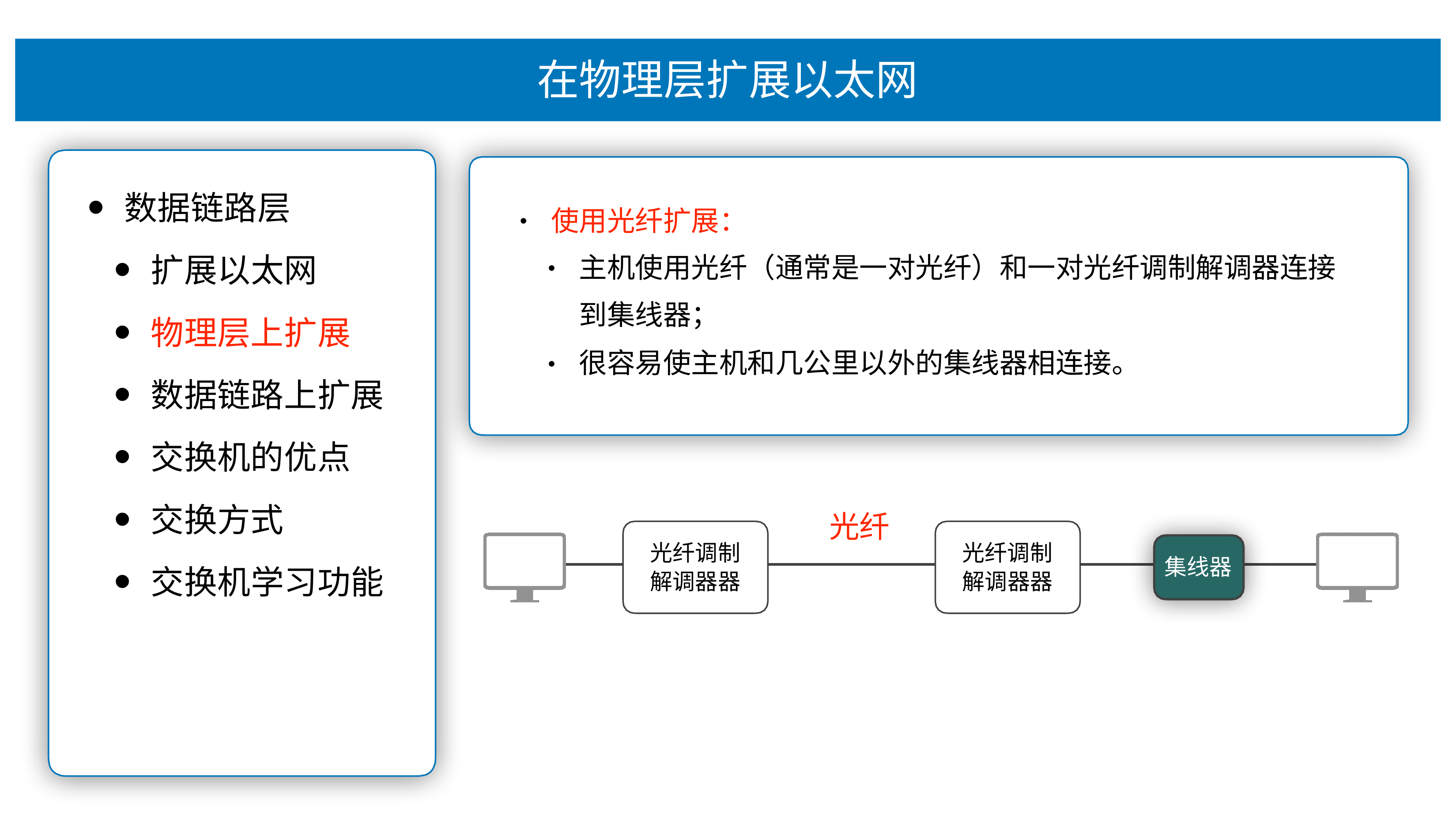

# 在物理层扩展以太⽹

数据链路层
扩展以太⽹
物理层上扩展
数据链路上扩展
交换机的优点
交换⽅式
交换机学习功能
使⽤光纤扩展：
•
主机使⽤光纤（通常是⼀对光纤）和⼀对光纤调制解调器连接 到集线器；
很容易使主机和⼏公⾥以外的集线器相连接。
•
•
光纤

光纤调制
光纤调制
集线器

解调器器
解调器器